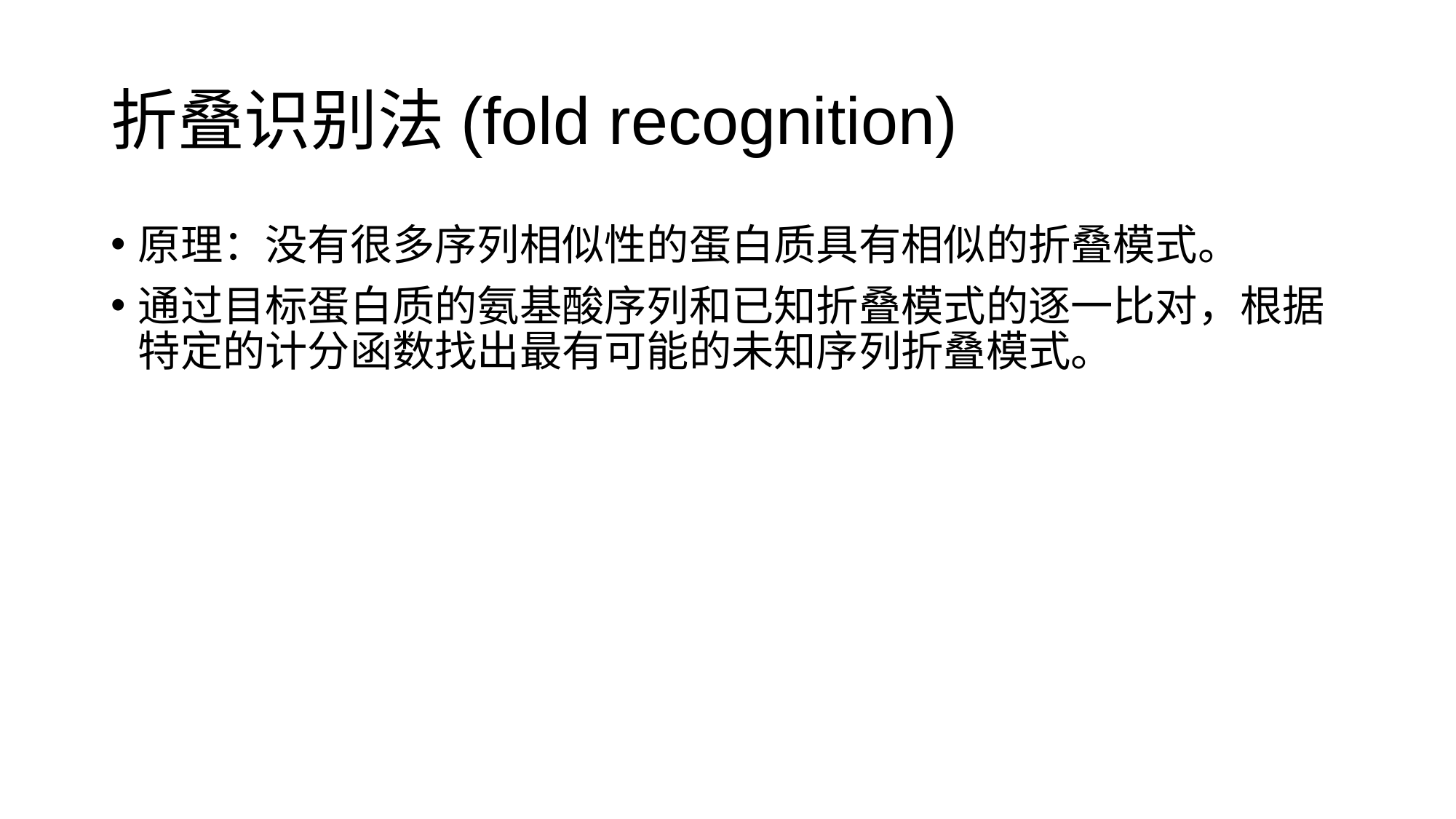

# 折叠识别法(fold recognition)
原理：没有很多序列相似性的蛋白质具有相似的折叠模式。
通过目标蛋白质的氨基酸序列和已知折叠模式的逐一比对，根据特定的计分函数找出最有可能的未知序列折叠模式。